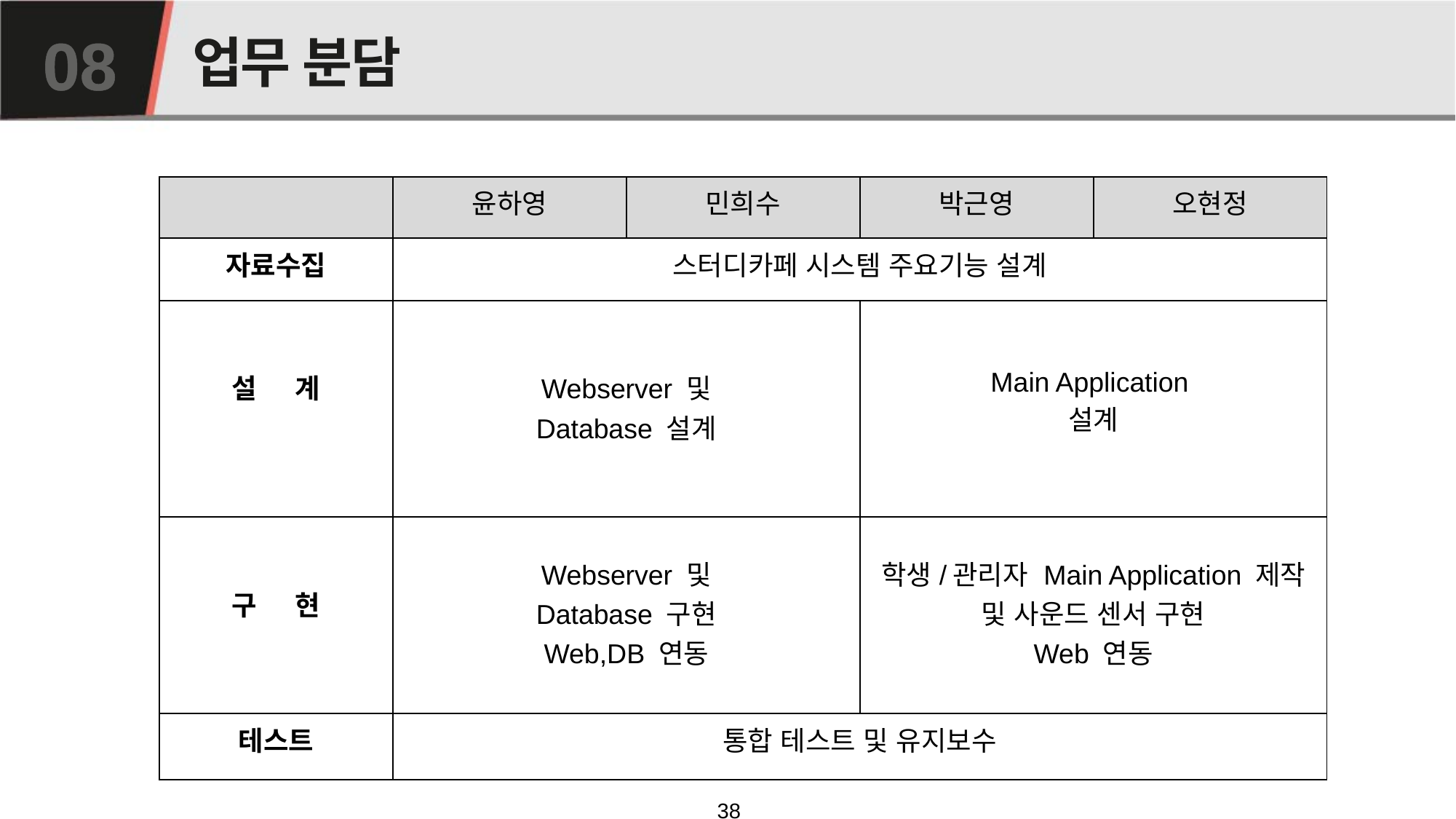

# 업무 분담
08
|  | 윤하영 | 민희수 | 박근영 | 오현정 |
| --- | --- | --- | --- | --- |
| 자료수집 | 스터디카페 시스템 주요기능 설계 |  |  |  |
| 설 계 | Webserver 및 Database 설계 |  | Main Application 설계 |  |
| 구 현 | Webserver 및 Database 구현 Web,DB 연동 |  | 학생/관리자 Main Application 제작 및 사운드 센서 구현 Web 연동 |  |
| 테스트 | 통합 테스트 및 유지보수 |  |  |  |
38